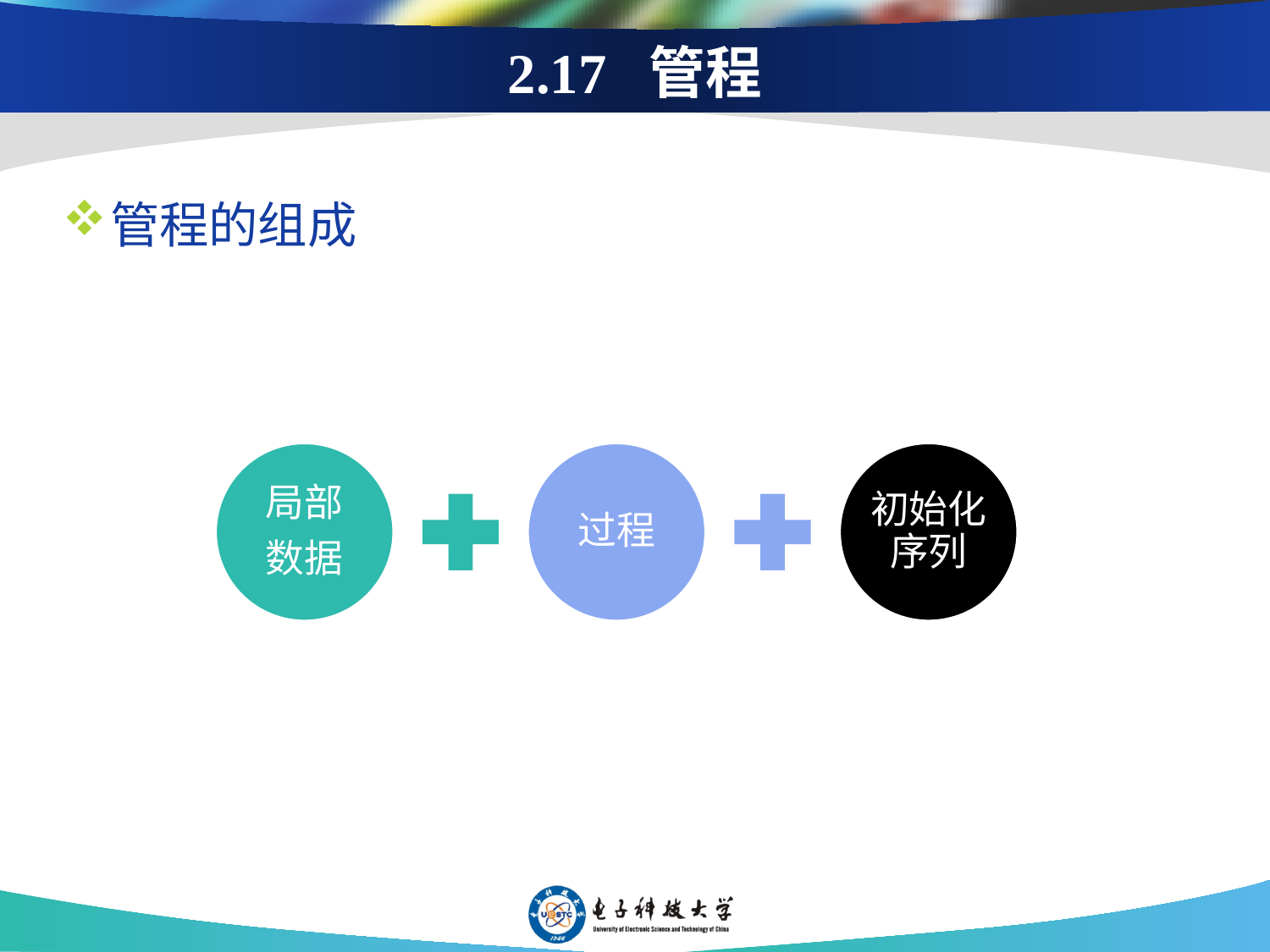

# 2.17  管程
管程的组成

局部
数据

过程

初始化序列